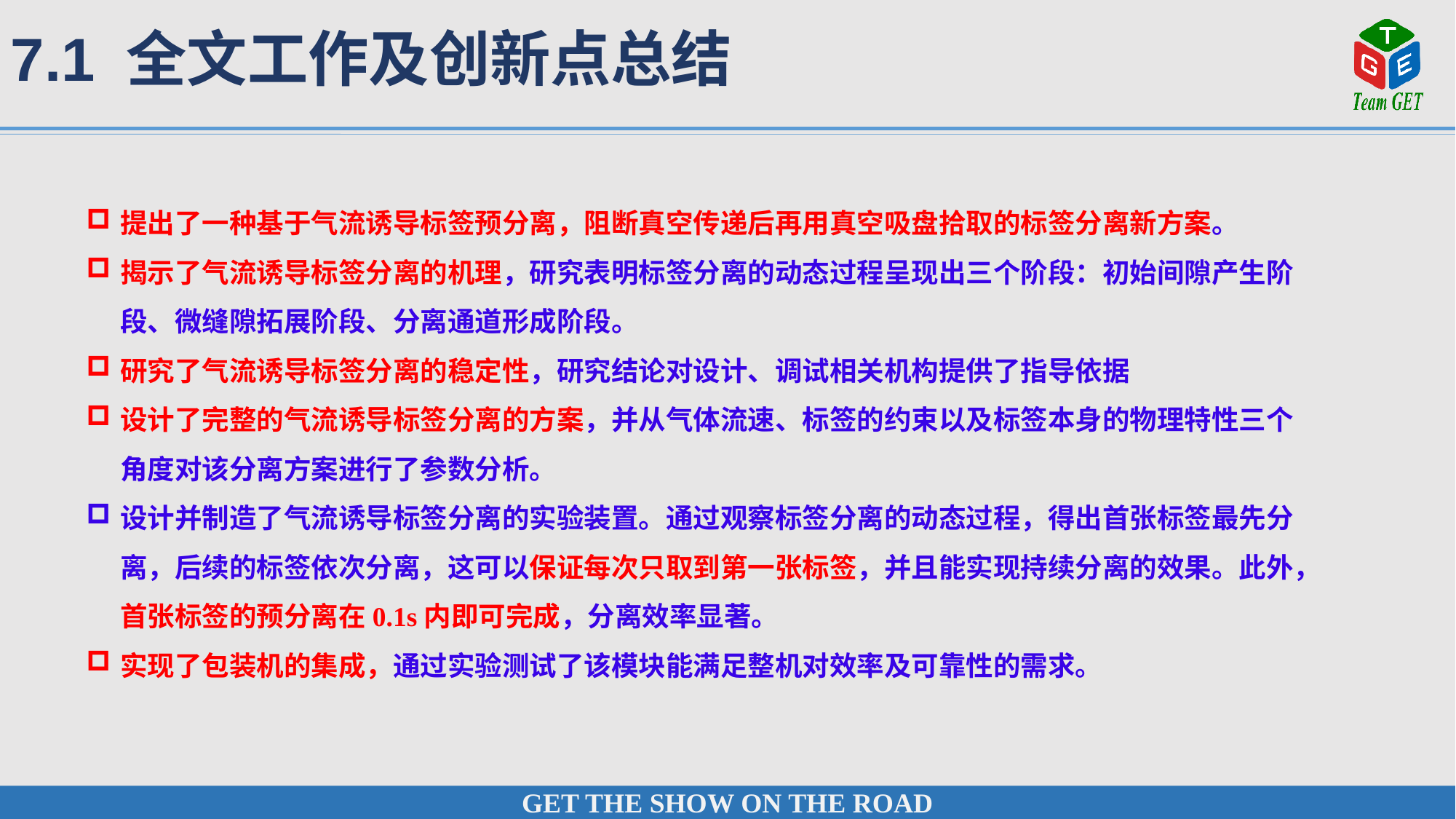

7.1 全文工作及创新点总结
提出了一种基于气流诱导标签预分离，阻断真空传递后再用真空吸盘拾取的标签分离新方案。
揭示了气流诱导标签分离的机理，研究表明标签分离的动态过程呈现出三个阶段：初始间隙产生阶段、微缝隙拓展阶段、分离通道形成阶段。
研究了气流诱导标签分离的稳定性，研究结论对设计、调试相关机构提供了指导依据
设计了完整的气流诱导标签分离的方案，并从气体流速、标签的约束以及标签本身的物理特性三个角度对该分离方案进行了参数分析。
设计并制造了气流诱导标签分离的实验装置。通过观察标签分离的动态过程，得出首张标签最先分离，后续的标签依次分离，这可以保证每次只取到第一张标签，并且能实现持续分离的效果。此外，首张标签的预分离在0.1s内即可完成，分离效率显著。
实现了包装机的集成，通过实验测试了该模块能满足整机对效率及可靠性的需求。